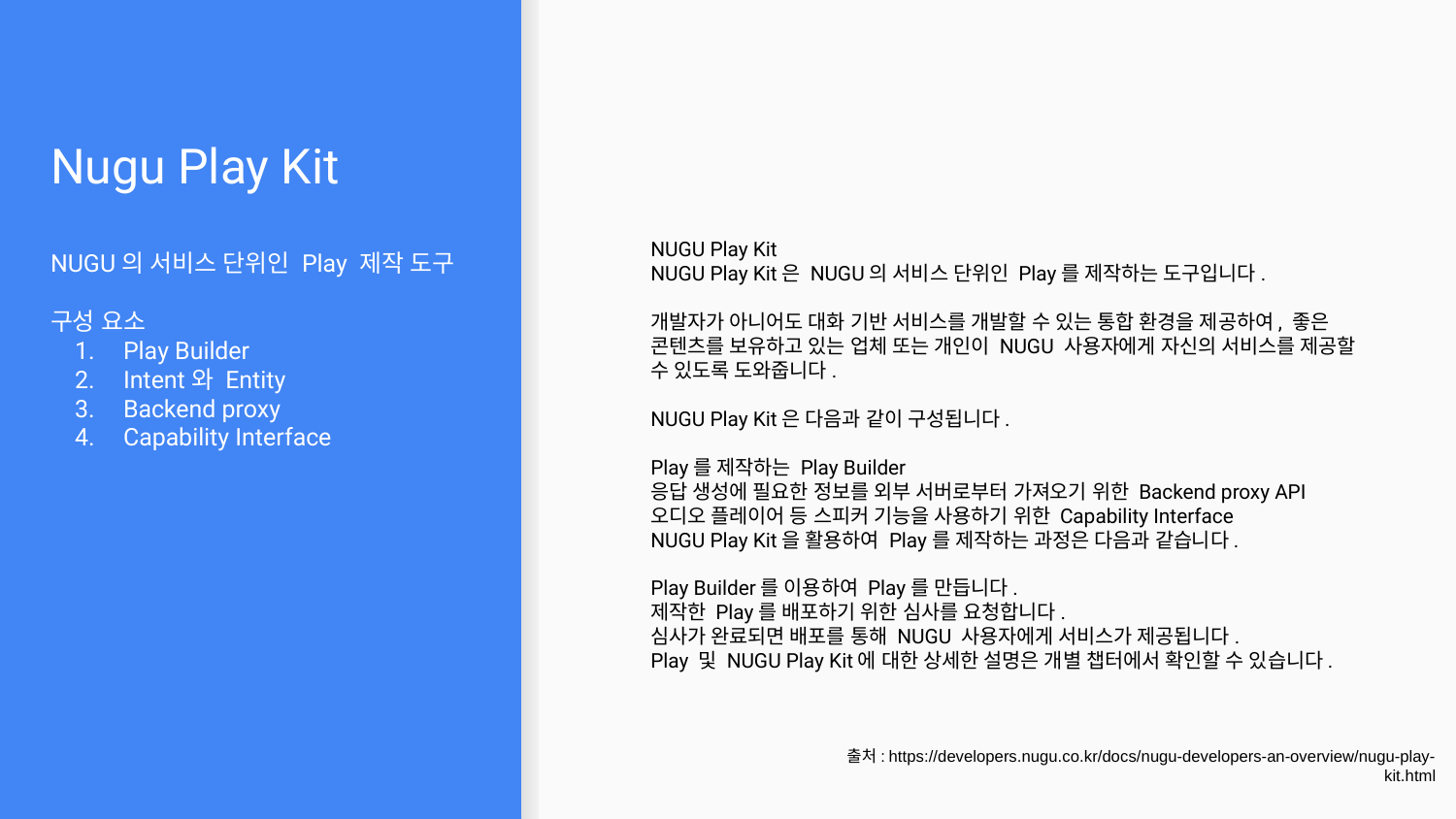

# Nugu Play Kit
NUGU Play Kit
NUGU Play Kit은 NUGU의 서비스 단위인 Play를 제작하는 도구입니다.
개발자가 아니어도 대화 기반 서비스를 개발할 수 있는 통합 환경을 제공하여, 좋은 콘텐츠를 보유하고 있는 업체 또는 개인이 NUGU 사용자에게 자신의 서비스를 제공할 수 있도록 도와줍니다.
NUGU Play Kit은 다음과 같이 구성됩니다.
Play를 제작하는 Play Builder
응답 생성에 필요한 정보를 외부 서버로부터 가져오기 위한 Backend proxy API
오디오 플레이어 등 스피커 기능을 사용하기 위한 Capability Interface
NUGU Play Kit을 활용하여 Play를 제작하는 과정은 다음과 같습니다.
Play Builder를 이용하여 Play를 만듭니다.
제작한 Play를 배포하기 위한 심사를 요청합니다.
심사가 완료되면 배포를 통해 NUGU 사용자에게 서비스가 제공됩니다.
Play 및 NUGU Play Kit에 대한 상세한 설명은 개별 챕터에서 확인할 수 있습니다.
NUGU의 서비스 단위인 Play 제작 도구

구성 요소
Play Builder
Intent와 Entity
Backend proxy
Capability Interface
출처: https://developers.nugu.co.kr/docs/nugu-developers-an-overview/nugu-play-kit.html